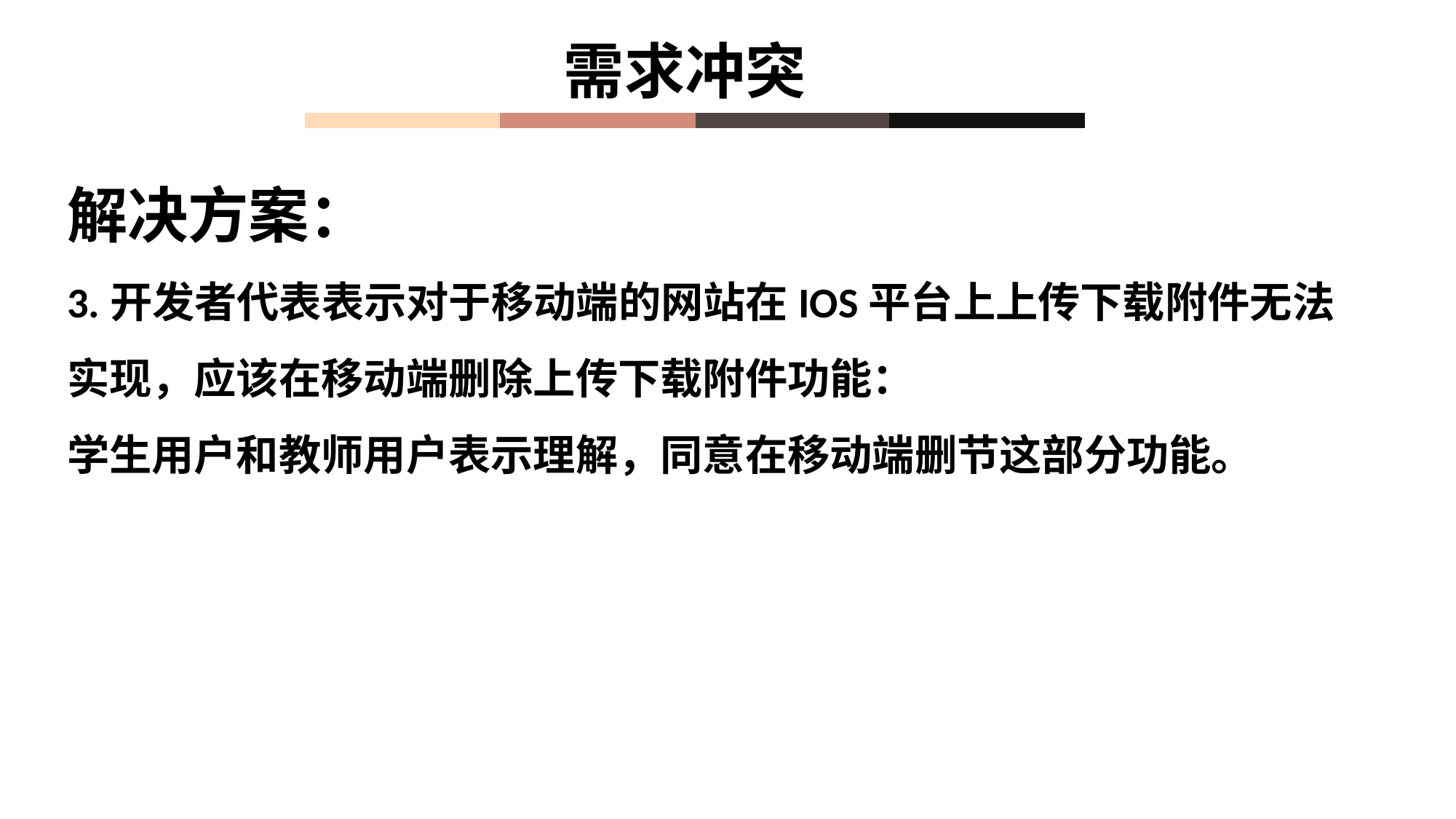

需求冲突
解决方案：
3.开发者代表表示对于移动端的网站在IOS平台上上传下载附件无法实现，应该在移动端删除上传下载附件功能：
学生用户和教师用户表示理解，同意在移动端删节这部分功能。